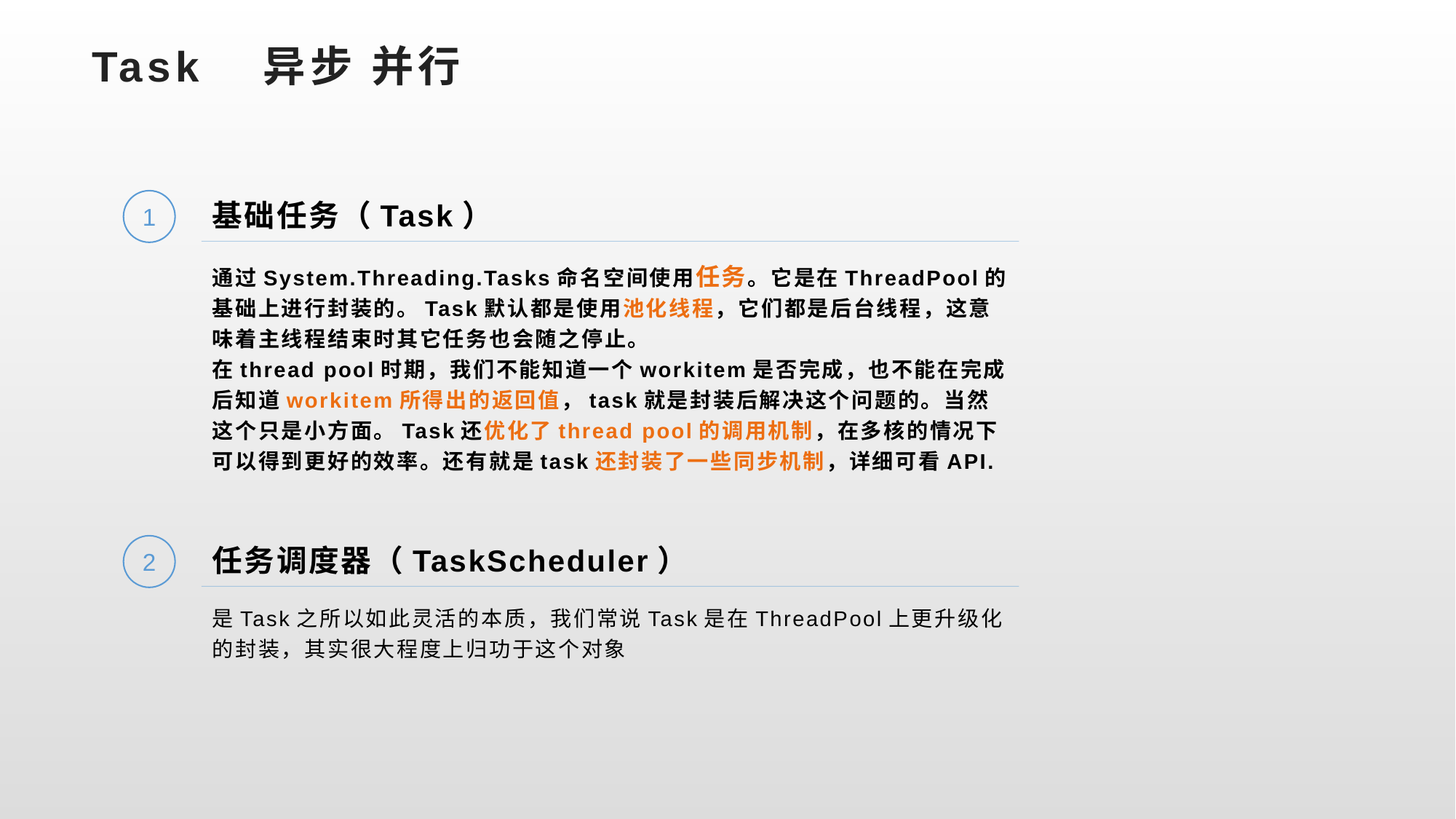

Task   异步 并行

基础任务（Task）
1
通过System.Threading.Tasks命名空间使用任务。它是在ThreadPool的基础上进行封装的。Task默认都是使用池化线程，它们都是后台线程，这意味着主线程结束时其它任务也会随之停止。
在thread pool时期，我们不能知道一个workitem是否完成，也不能在完成后知道workitem所得出的返回值，task就是封装后解决这个问题的。当然这个只是小方面。Task还优化了thread pool的调用机制，在多核的情况下可以得到更好的效率。还有就是task还封装了一些同步机制，详细可看API.
任务调度器（TaskScheduler）
2
是Task之所以如此灵活的本质，我们常说Task是在ThreadPool上更升级化的封装，其实很大程度上归功于这个对象